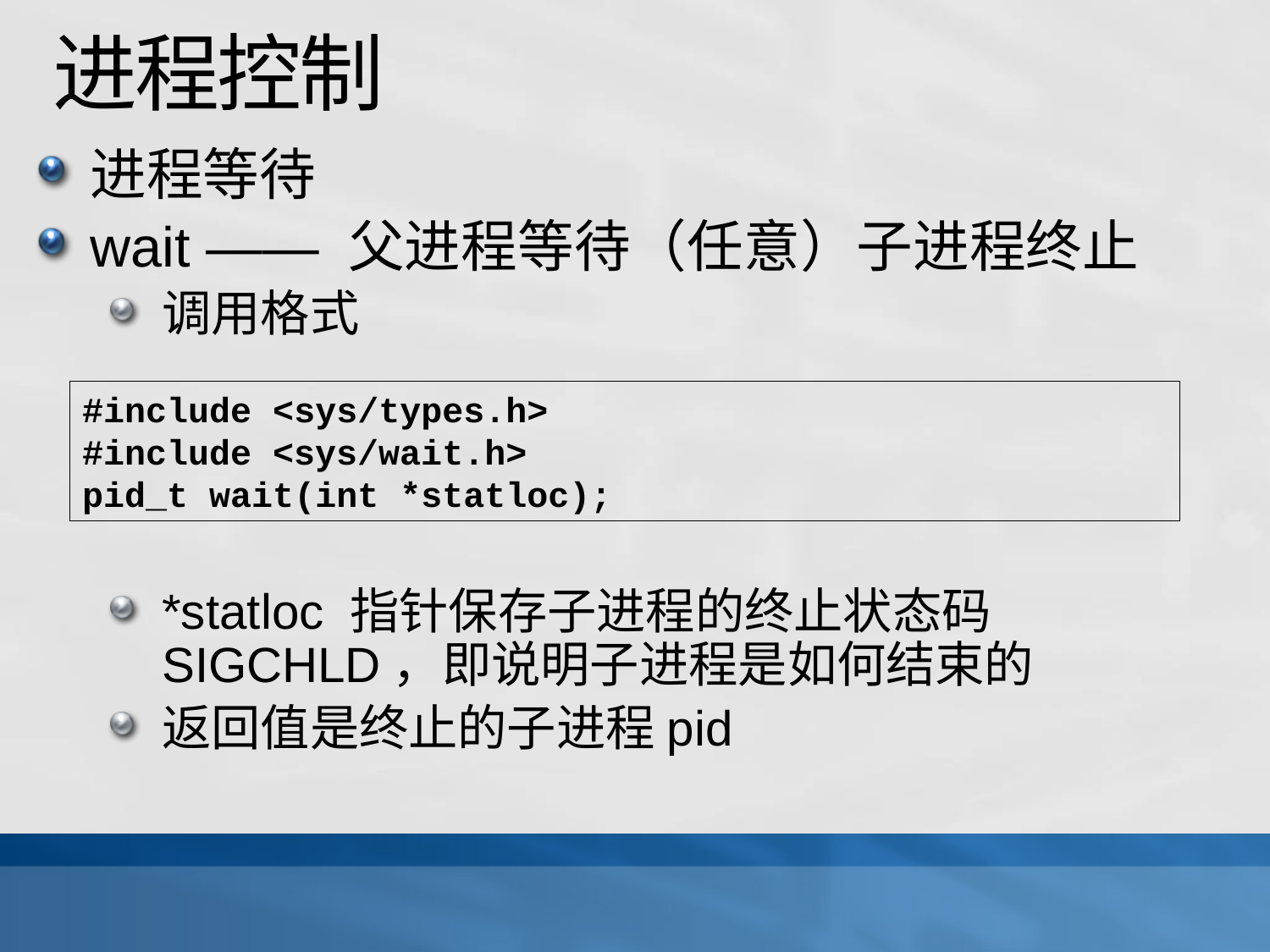

# 进程控制
进程等待
wait —— 父进程等待（任意）子进程终止
调用格式

*statloc 指针保存子进程的终止状态码SIGCHLD，即说明子进程是如何结束的
返回值是终止的子进程pid

#include <sys/types.h>
#include <sys/wait.h>
pid_t wait(int *statloc);